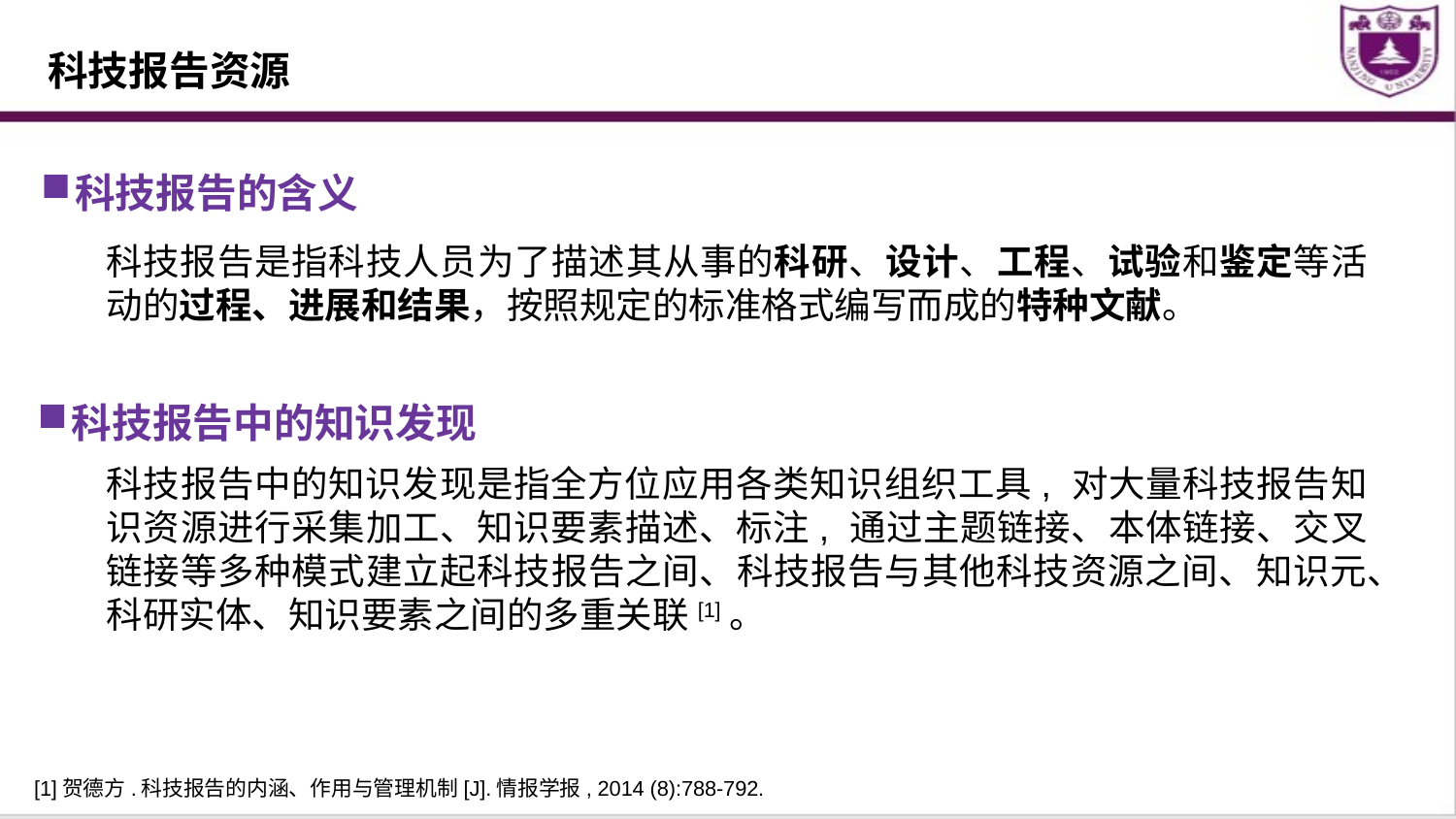

科技报告资源
科技报告的含义
科技报告是指科技人员为了描述其从事的科研、设计、工程、试验和鉴定等活动的过程、进展和结果，按照规定的标准格式编写而成的特种文献。

科技报告中的知识发现
科技报告中的知识发现是指全方位应用各类知识组织工具, 对大量科技报告知识资源进行采集加工、知识要素描述、标注, 通过主题链接、本体链接、交叉链接等多种模式建立起科技报告之间、科技报告与其他科技资源之间、知识元、科研实体、知识要素之间的多重关联[1]。
46
[1]贺德方.科技报告的内涵、作用与管理机制[J].情报学报, 2014 (8):788-792.